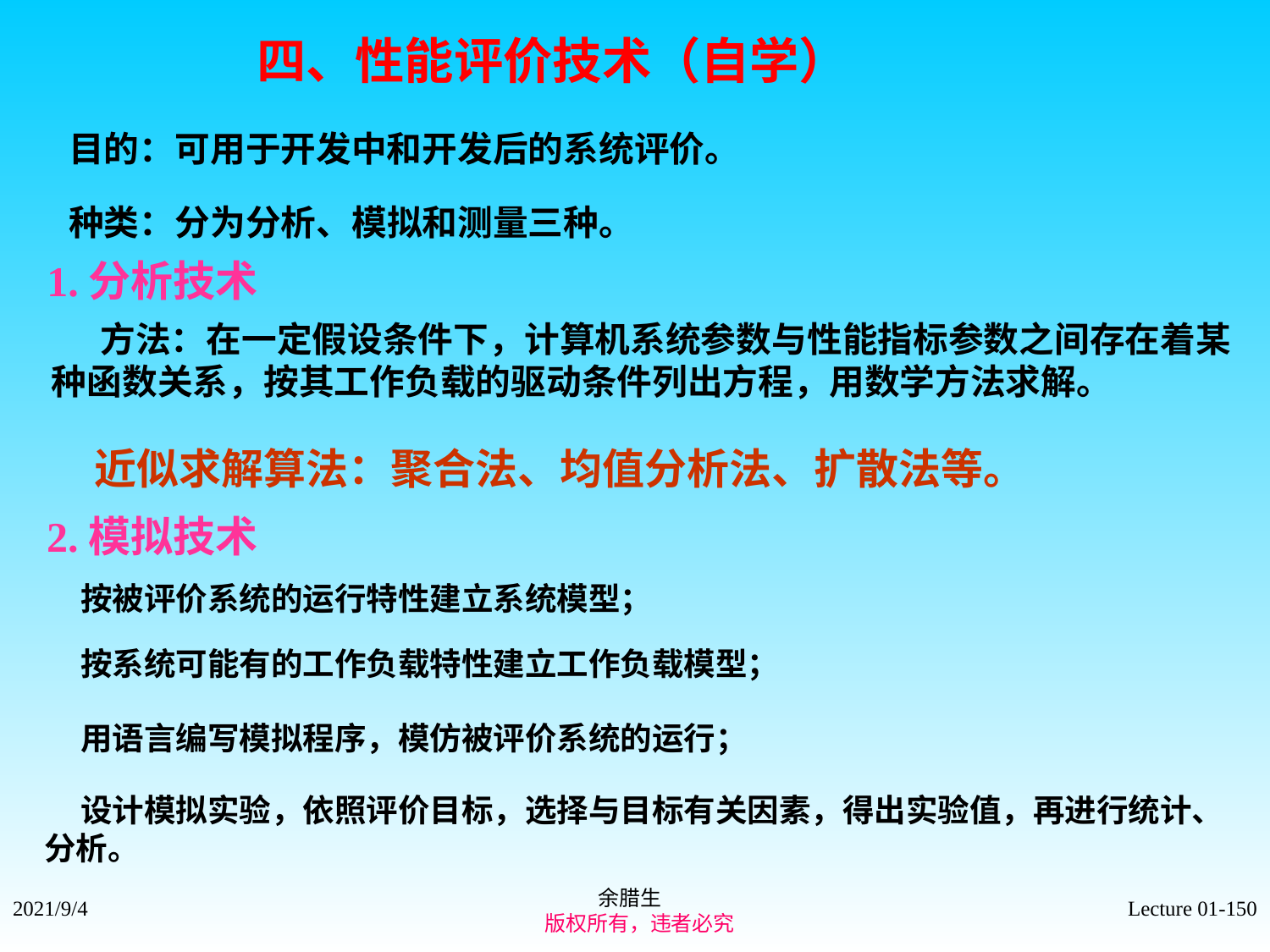

四、性能评价技术（自学）
  目的：可用于开发中和开发后的系统评价。
  种类：分为分析、模拟和测量三种。
1.分析技术
     方法：在一定假设条件下，计算机系统参数与性能指标参数之间存在着某种函数关系，按其工作负载的驱动条件列出方程，用数学方法求解。
  近似求解算法：聚合法、均值分析法、扩散法等。
2.模拟技术
    按被评价系统的运行特性建立系统模型；
    按系统可能有的工作负载特性建立工作负载模型；
    用语言编写模拟程序，模仿被评价系统的运行；
    设计模拟实验，依照评价目标，选择与目标有关因素，得出实验值，再进行统计、分析。
余腊生
 版权所有，违者必究
2021/9/4
Lecture 01-150